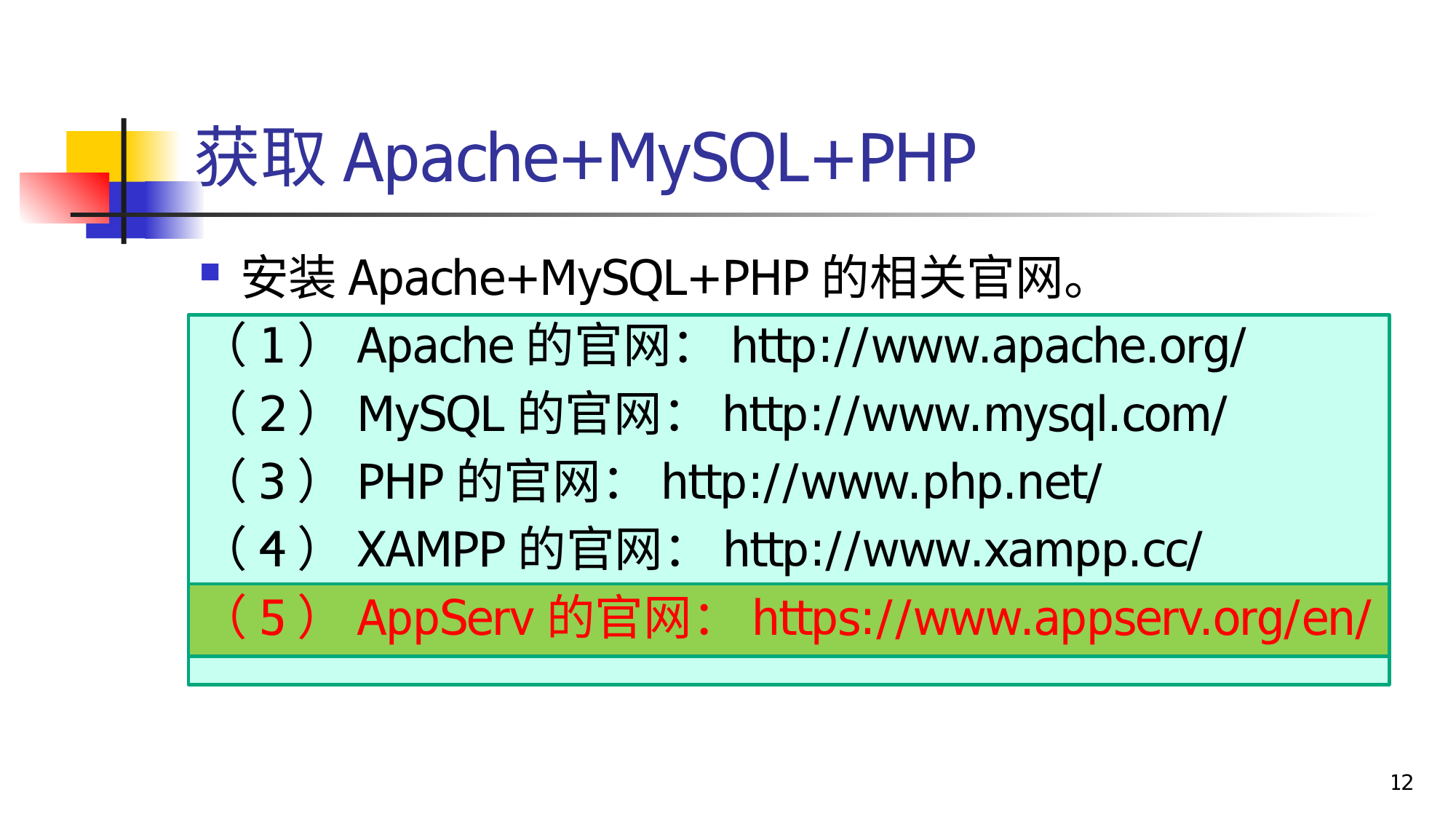

# 获取Apache+MySQL+PHP
安装Apache+MySQL+PHP的相关官网。
（1）Apache的官网：http://www.apache.org/
（2）MySQL的官网：http://www.mysql.com/
（3）PHP的官网：http://www.php.net/
（4）XAMPP的官网：http://www.xampp.cc/
（5）AppServ的官网：https://www.appserv.org/en/

12